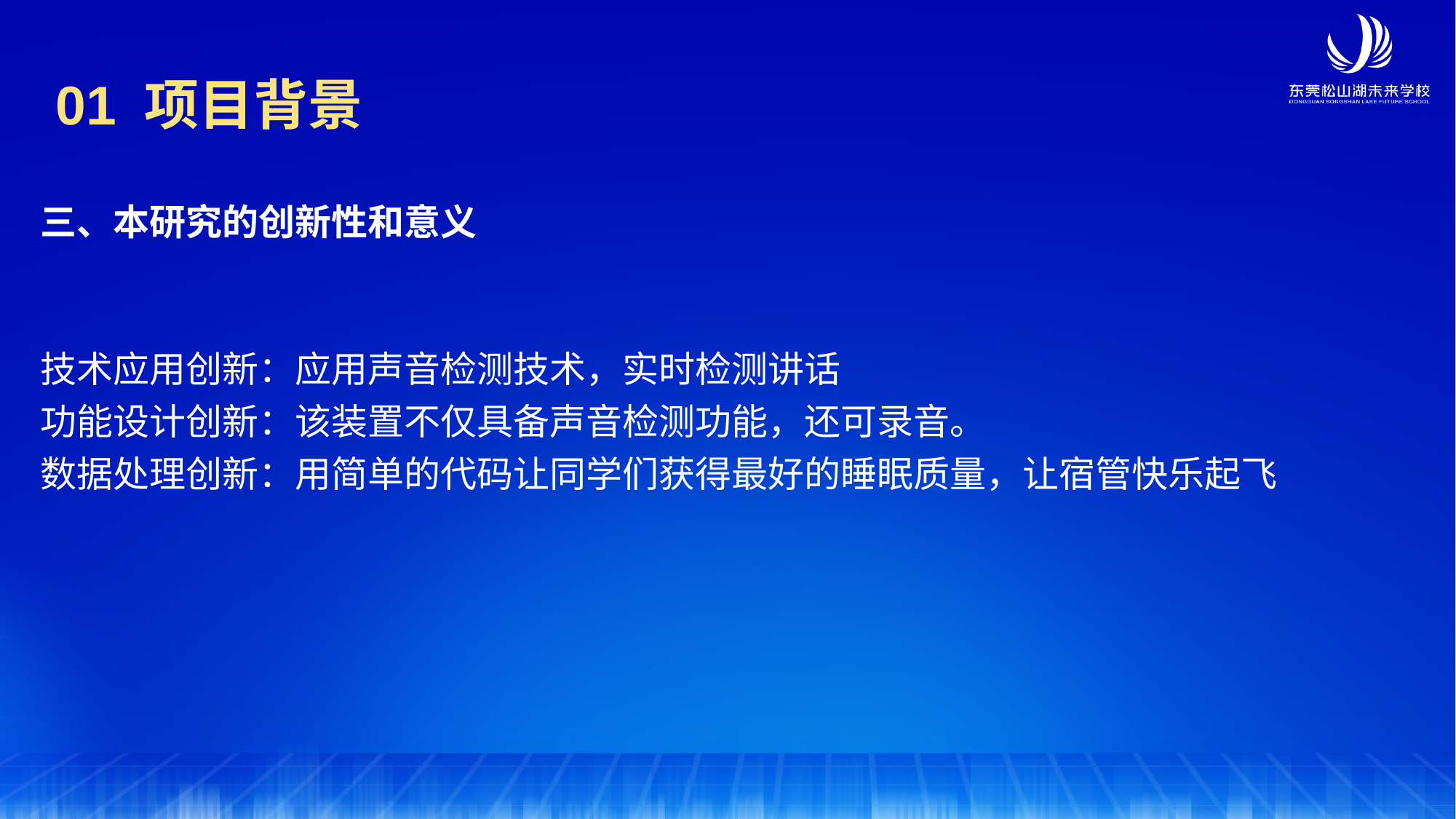

01 项目背景
三、本研究的创新性和意义

技术应用创新：应用声音检测技术，实时检测讲话
功能设计创新：该装置不仅具备声音检测功能，还可录音。
数据处理创新：用简单的代码让同学们获得最好的睡眠质量，让宿管快乐起飞